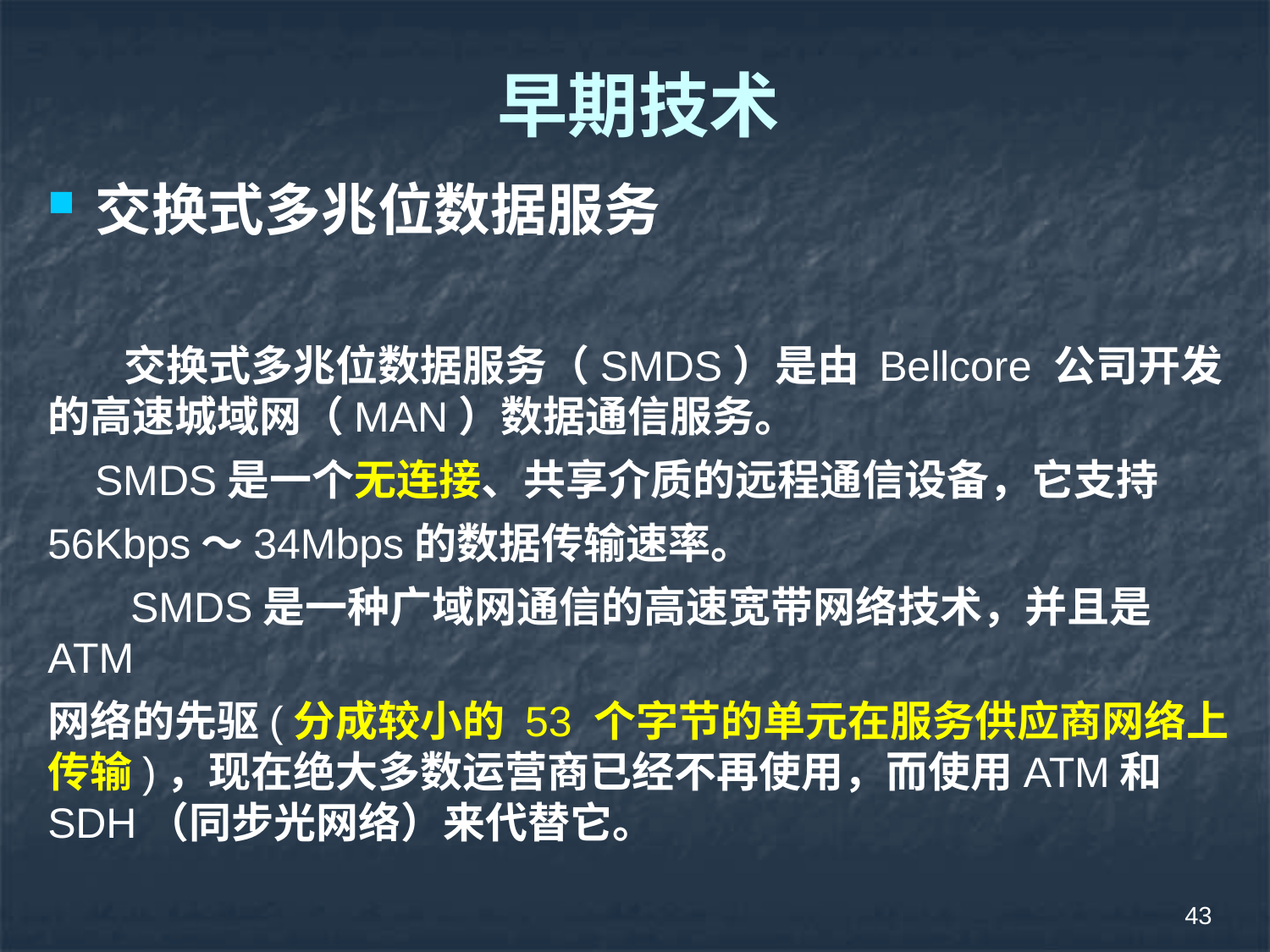

# 早期技术
交换式多兆位数据服务

       交换式多兆位数据服务（SMDS）是由 Bellcore 公司开发的高速城域网（MAN）数据通信服务。
    SMDS是一个无连接、共享介质的远程通信设备，它支持
56Kbps～34Mbps的数据传输速率。
       SMDS是一种广域网通信的高速宽带网络技术，并且是ATM
网络的先驱(分成较小的 53 个字节的单元在服务供应商网络上传输)，现在绝大多数运营商已经不再使用，而使用ATM和SDH（同步光网络）来代替它。
43